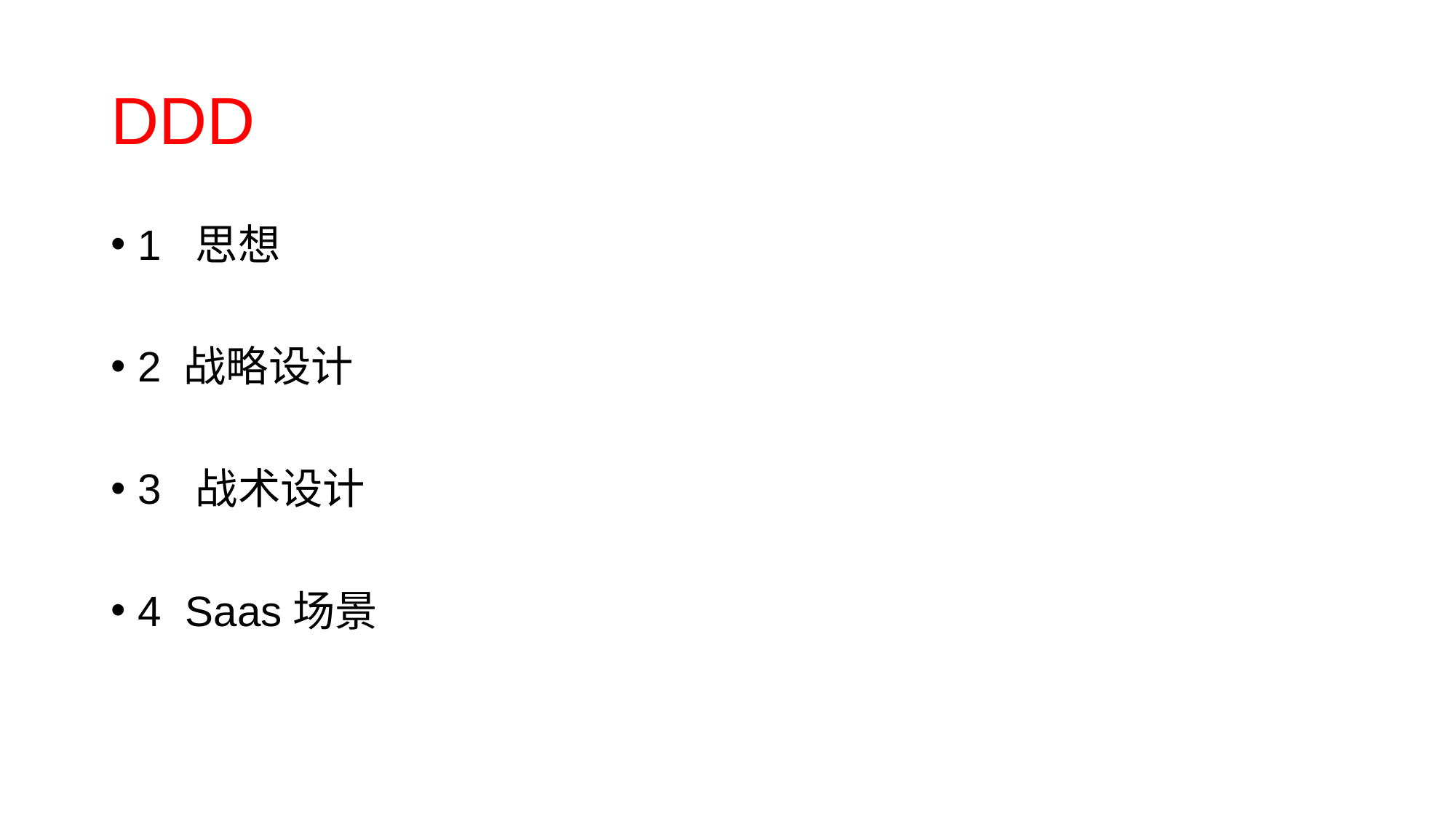

# DDD
1  思想

2 战略设计

3  战术设计

4  Saas场景